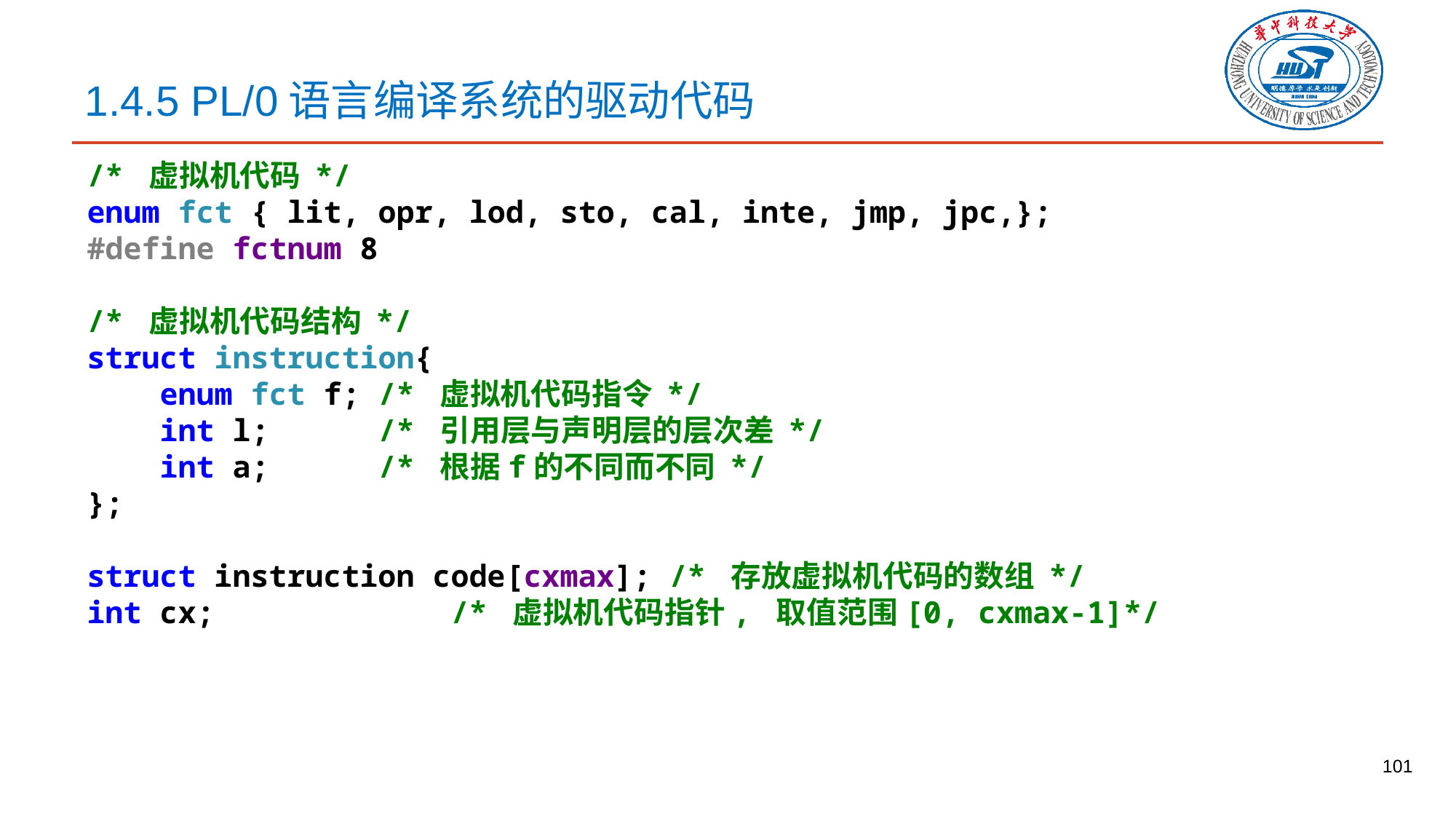

# 1.4.5 PL/0语言编译系统的驱动代码
/* 虚拟机代码 */
enum fct { lit, opr, lod, sto, cal, inte, jmp, jpc,};
#define fctnum 8

/* 虚拟机代码结构 */
struct instruction{
    enum fct f; /* 虚拟机代码指令 */
    int l;      /* 引用层与声明层的层次差 */
    int a;      /* 根据f的不同而不同 */
};

struct instruction code[cxmax]; /* 存放虚拟机代码的数组 */
int cx;             /* 虚拟机代码指针, 取值范围[0, cxmax-1]*/

101